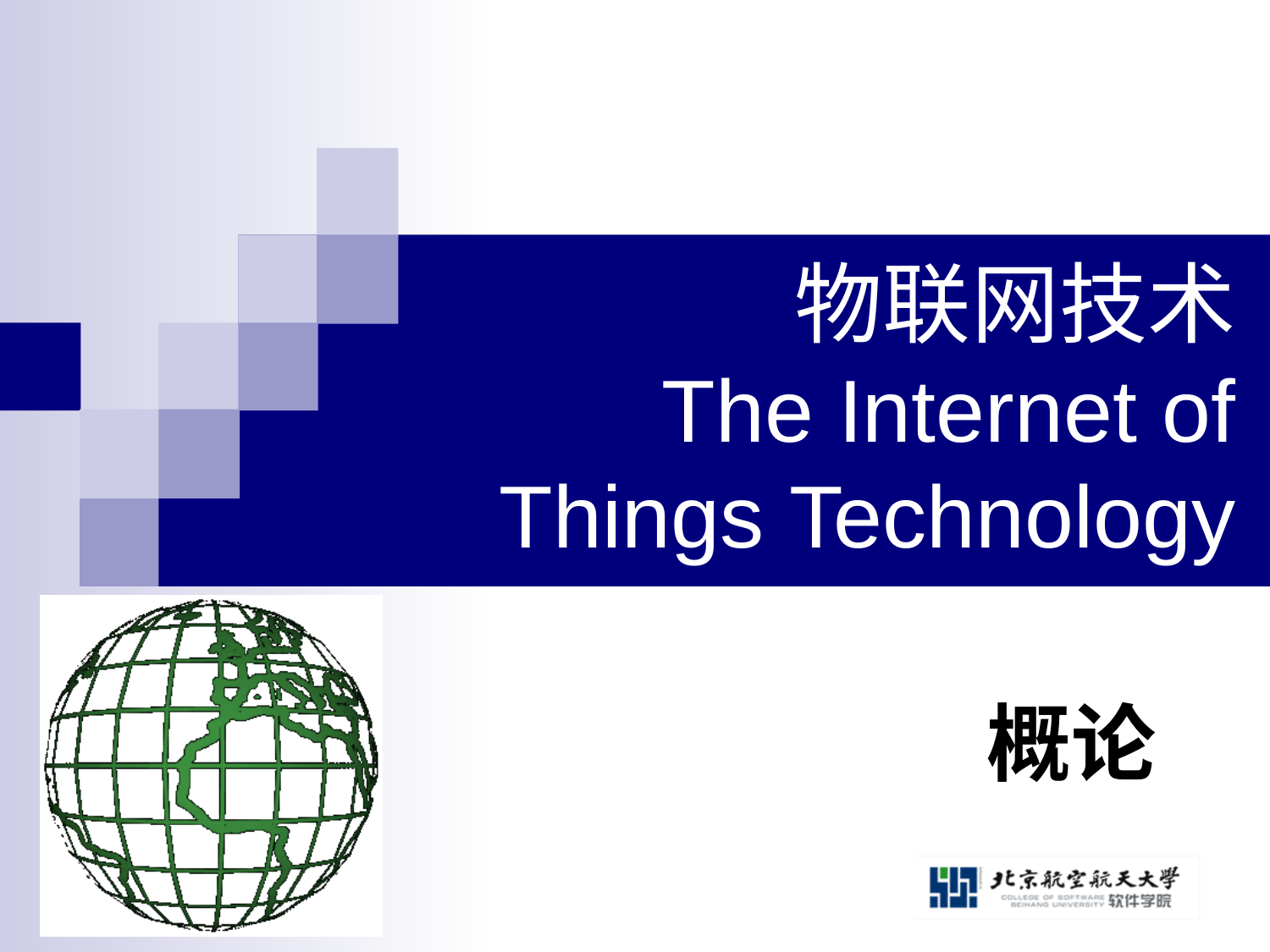

# 物联网技术 The Internet of Things Technology
概论